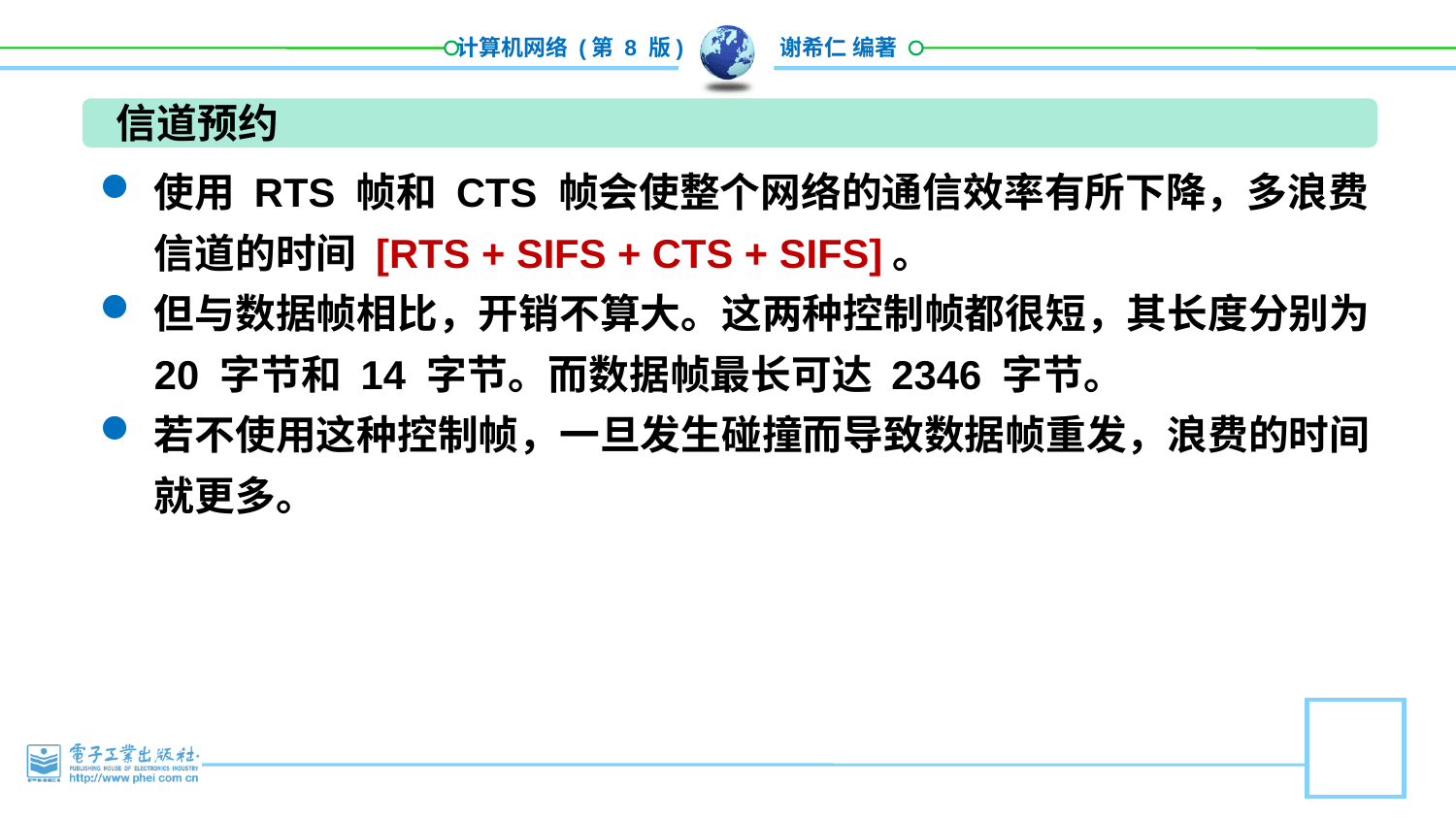

信道预约

使用 RTS 帧和 CTS 帧会使整个网络的通信效率有所下降，多浪费信道的时间 [RTS + SIFS + CTS + SIFS]。
但与数据帧相比，开销不算大。这两种控制帧都很短，其长度分别为 20 字节和 14 字节。而数据帧最长可达 2346 字节。
若不使用这种控制帧，一旦发生碰撞而导致数据帧重发，浪费的时间就更多。